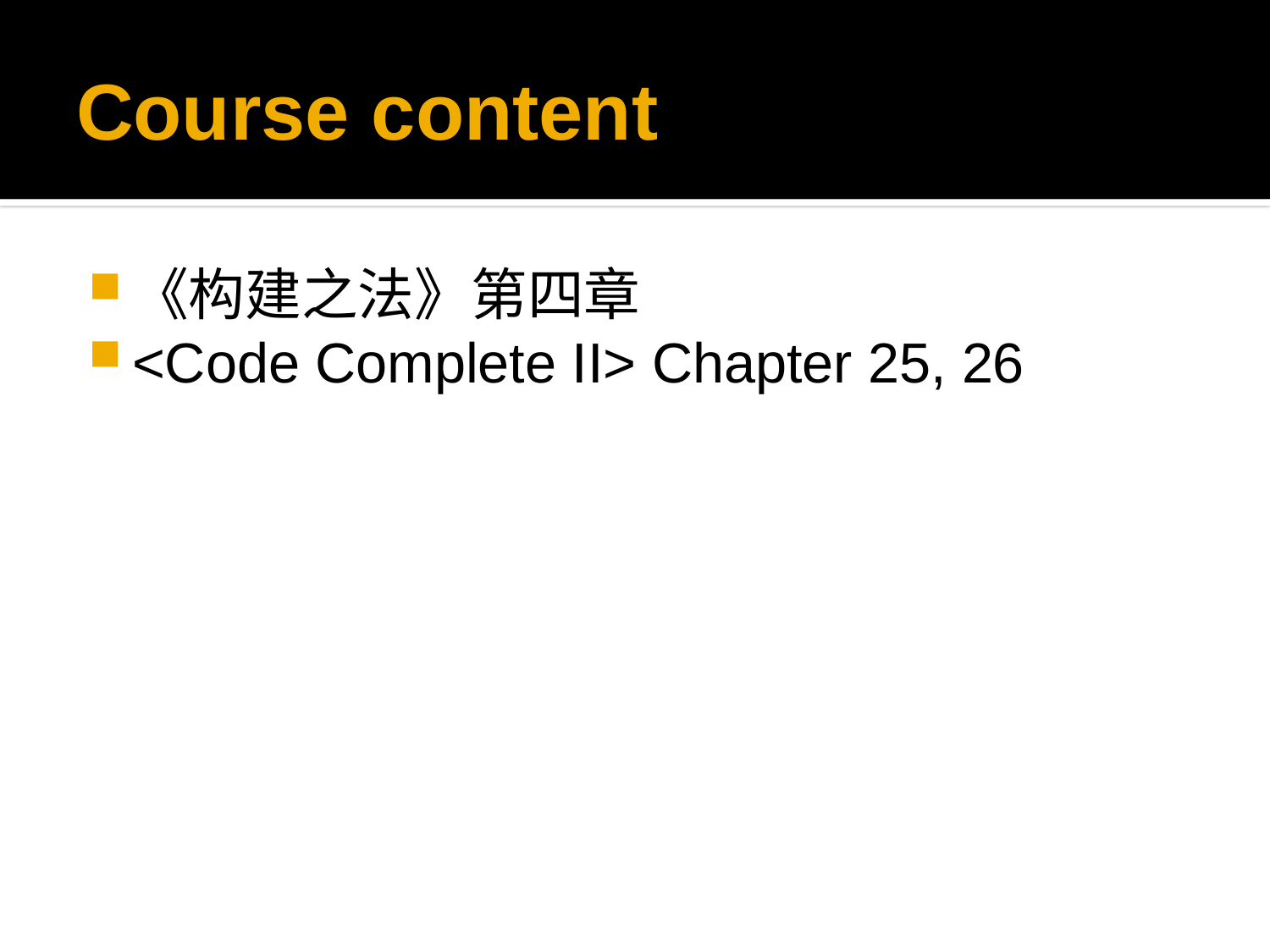

# Course content
《构建之法》第四章
<Code Complete II> Chapter 25, 26